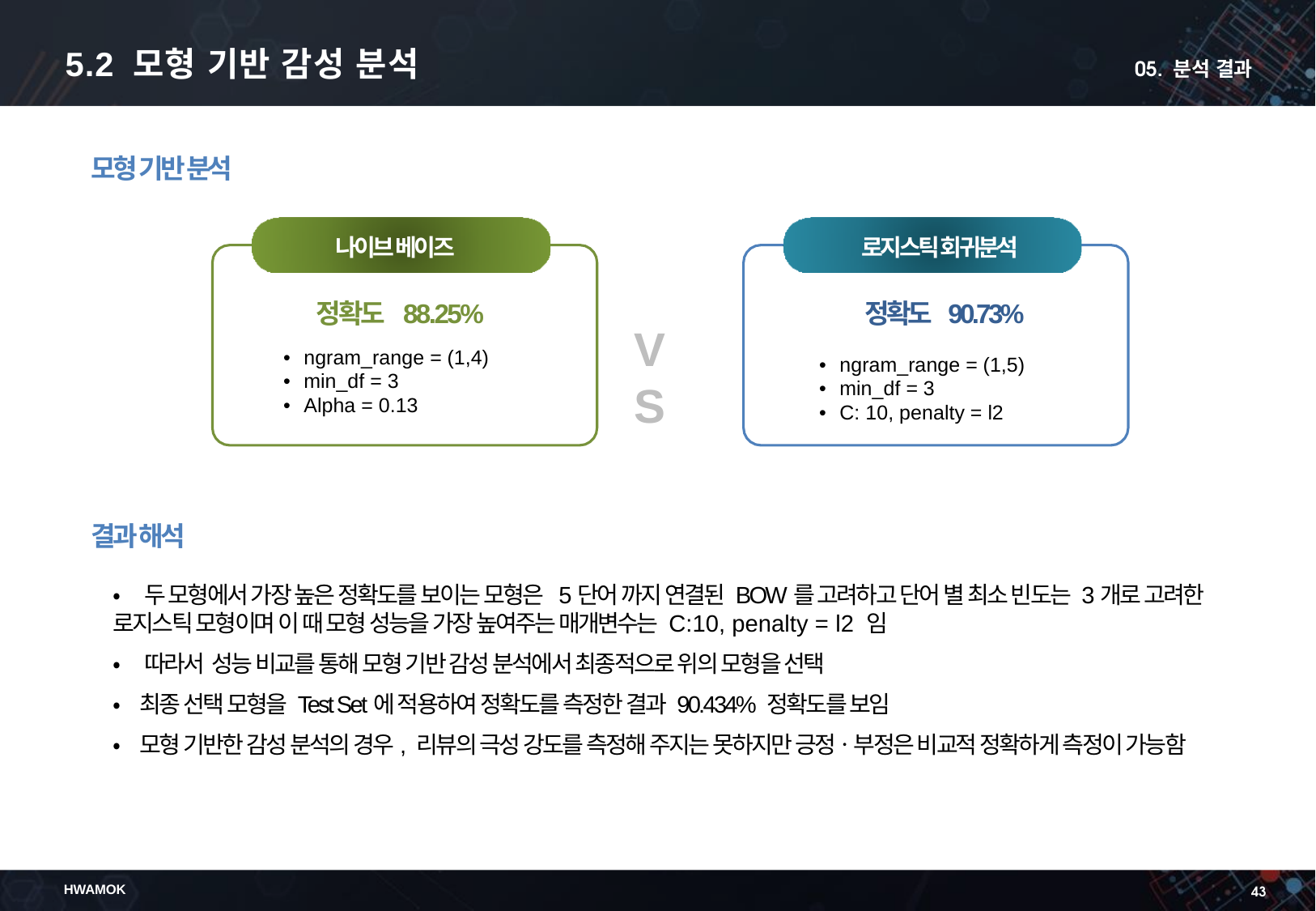

5.2 모형 기반 감성 분석
05. 분석 결과
모형 기반 분석

나이브 베이즈
로지스틱 회귀분석

정확도  88.25%
정확도  90.73%
VS
•    ngram_range = (1,4)
•    min_df = 3
•    Alpha = 0.13
•    ngram_range = (1,5)
•    min_df = 3
•    C: 10, penalty = l2
결과 해석
•    두 모형에서 가장 높은 정확도를 보이는 모형은  5단어 까지 연결된 BOW를 고려하고 단어 별 최소 빈도는 3개로 고려한 로지스틱 모형이며 이 때 모형 성능을 가장 높여주는 매개변수는 C:10, penalty = l2 임
•    따라서  성능 비교를 통해 모형 기반 감성 분석에서 최종적으로 위의 모형을 선택
•   최종 선택 모형을 Test Set에 적용하여 정확도를 측정한 결과 90.434% 정확도를 보임
•   모형 기반한 감성 분석의 경우, 리뷰의 극성 강도를 측정해 주지는 못하지만 긍정ㆍ부정은 비교적 정확하게 측정이 가능함
HWAMOK
43